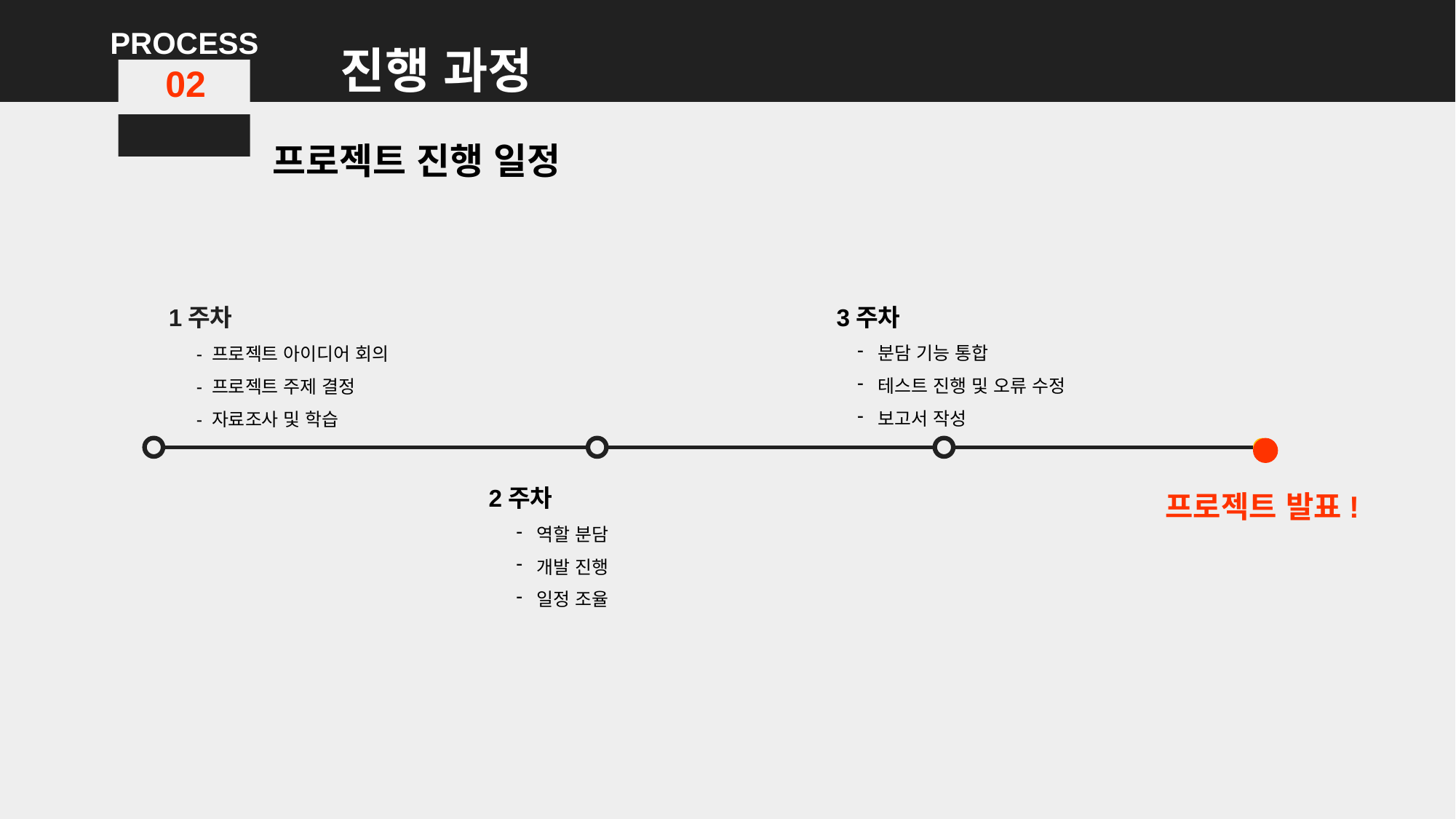

PROCESS
진행 과정
02

프로젝트 진행 일정

     3주차
분담 기능 통합
테스트 진행 및 오류 수정
보고서 작성

    1주차
- 프로젝트 아이디어 회의
- 프로젝트 주제 결정
- 자료조사 및 학습

    2주차
역할 분담
개발 진행
일정 조율
프로젝트 발표!